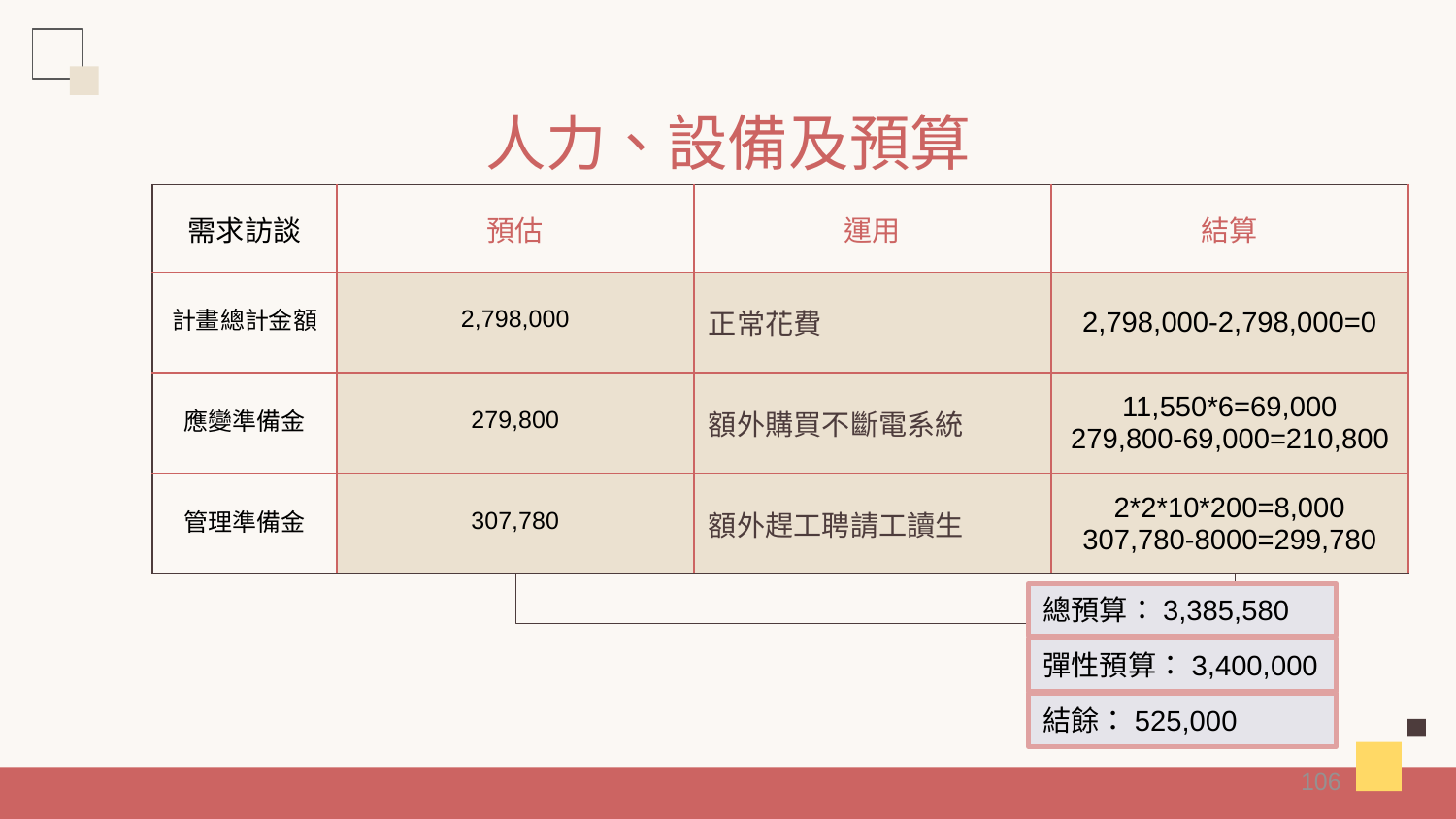

# 人力、設備及預算
| 需求訪談 | 預估 | 運用 | 結算 |
| --- | --- | --- | --- |
| 計畫總計金額 | 2,798,000 | 正常花費 | 2,798,000-2,798,000=0 |
| 應變準備金 | 279,800 | 額外購買不斷電系統 | 11,550\*6=69,000 279,800-69,000=210,800 |
| 管理準備金 | 307,780 | 額外趕工聘請工讀生 | 2\*2\*10\*200=8,000 307,780-8000=299,780 |

總預算：3,385,580
彈性預算：3,400,000
結餘：525,000
106